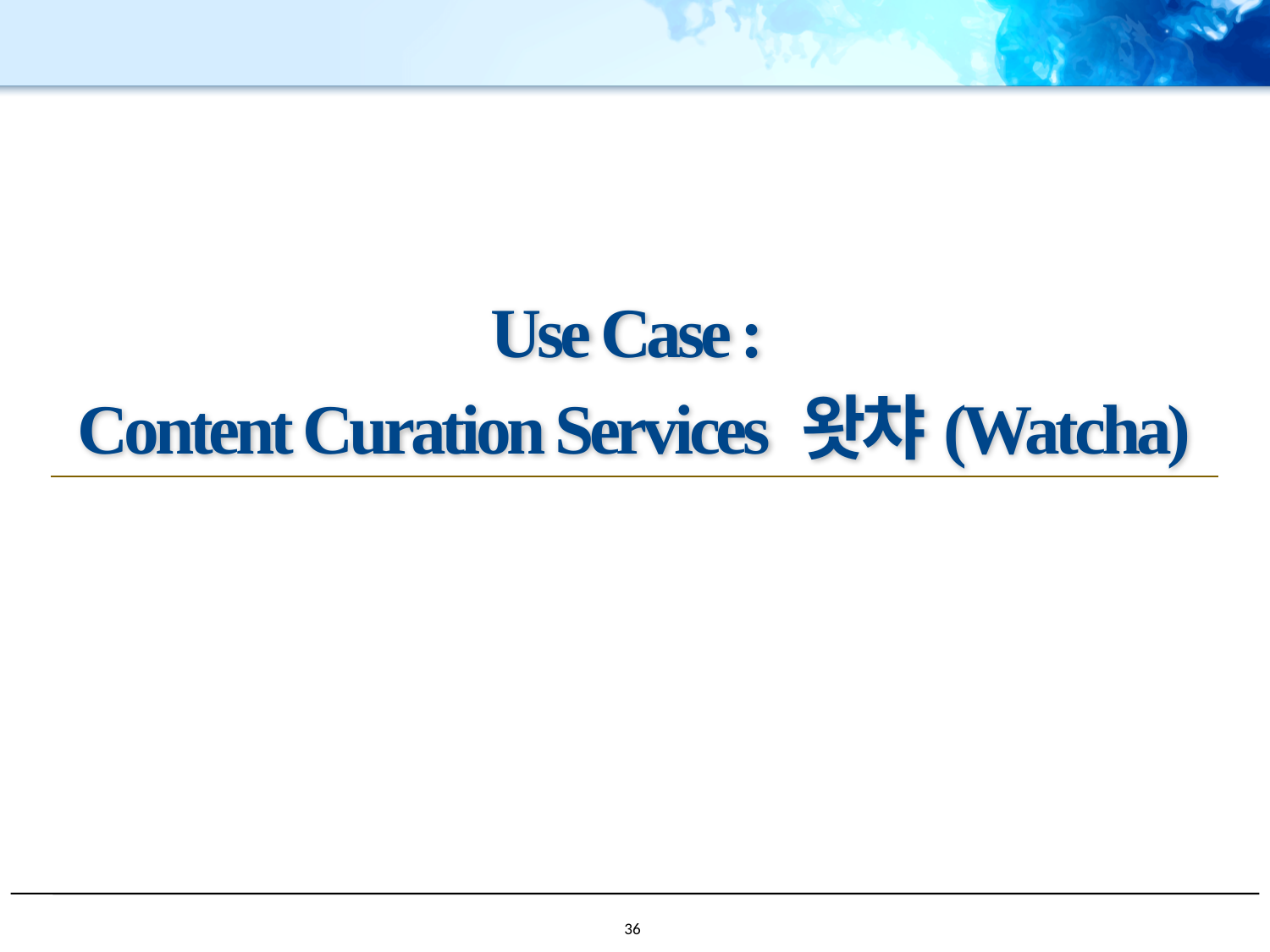

# Use Case : Content Curation Services 왓챠(Watcha)